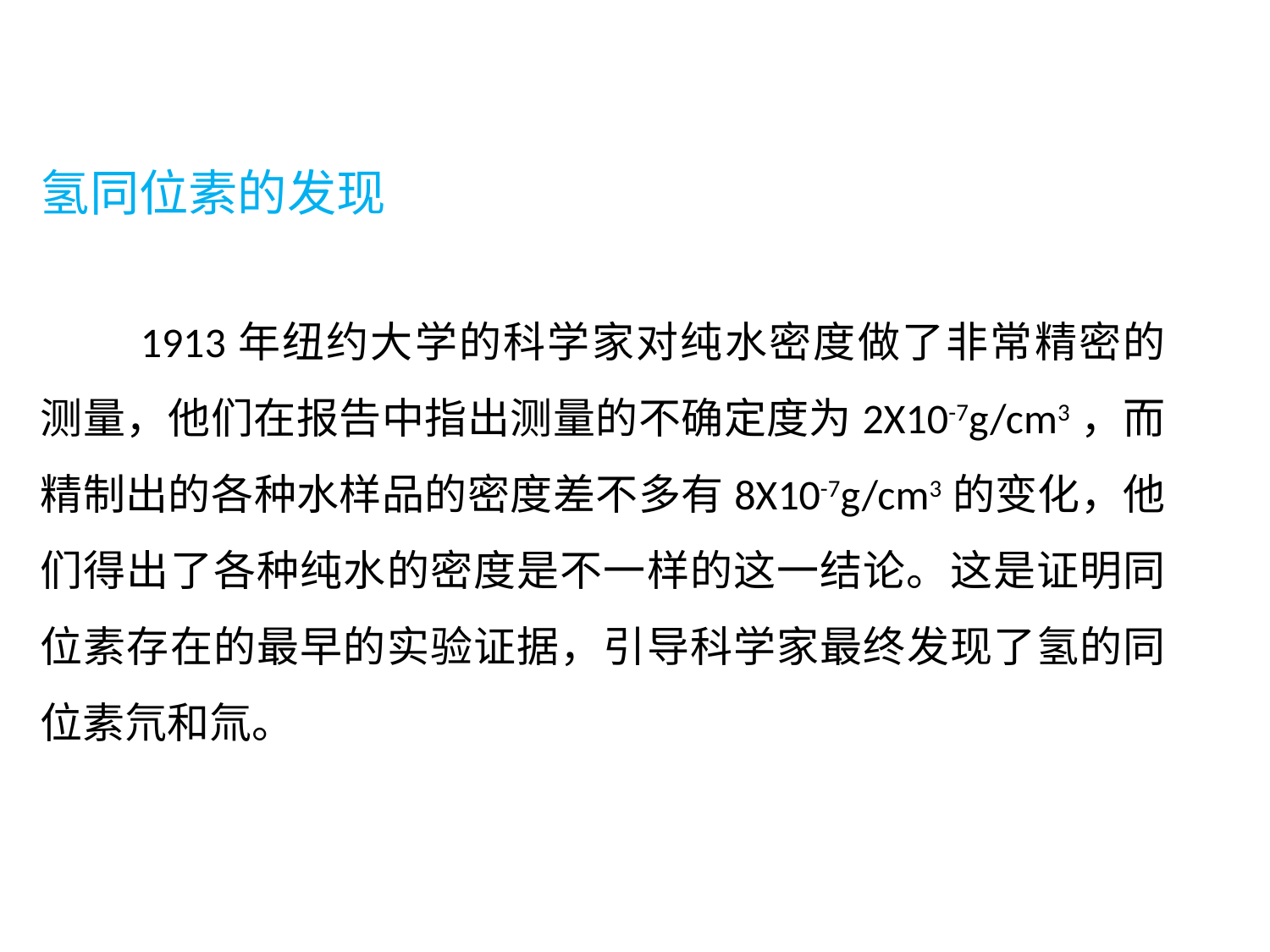

# 氢同位素的发现
1913年纽约大学的科学家对纯水密度做了非常精密的测量，他们在报告中指出测量的不确定度为2X10-7g/cm3，而精制出的各种水样品的密度差不多有8X10-7g/cm3的变化，他们得出了各种纯水的密度是不一样的这一结论。这是证明同位素存在的最早的实验证据，引导科学家最终发现了氢的同位素氘和氚。